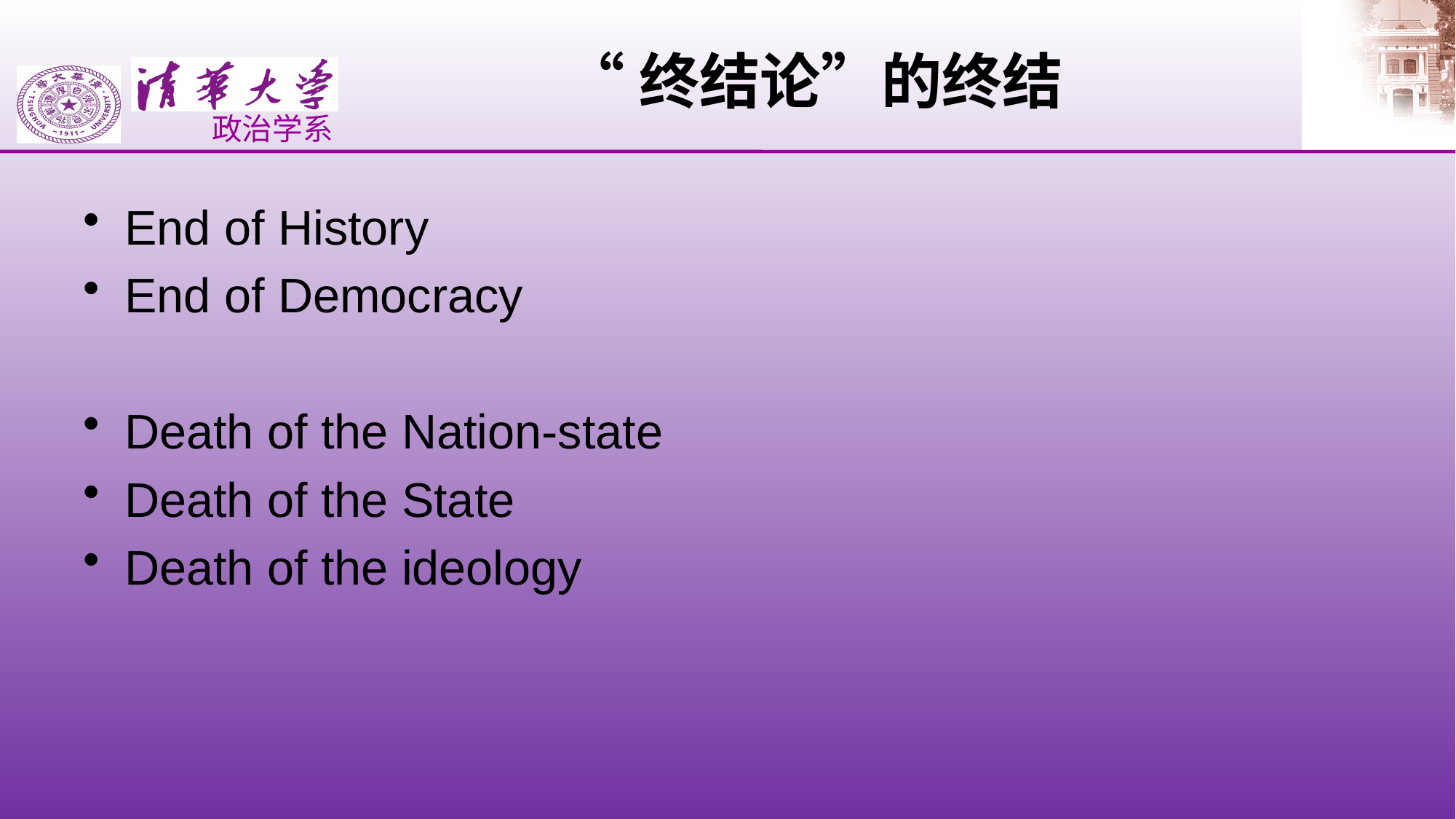

# “终结论”的终结
End of History
End of Democracy

Death of the Nation-state
Death of the State
Death of the ideology